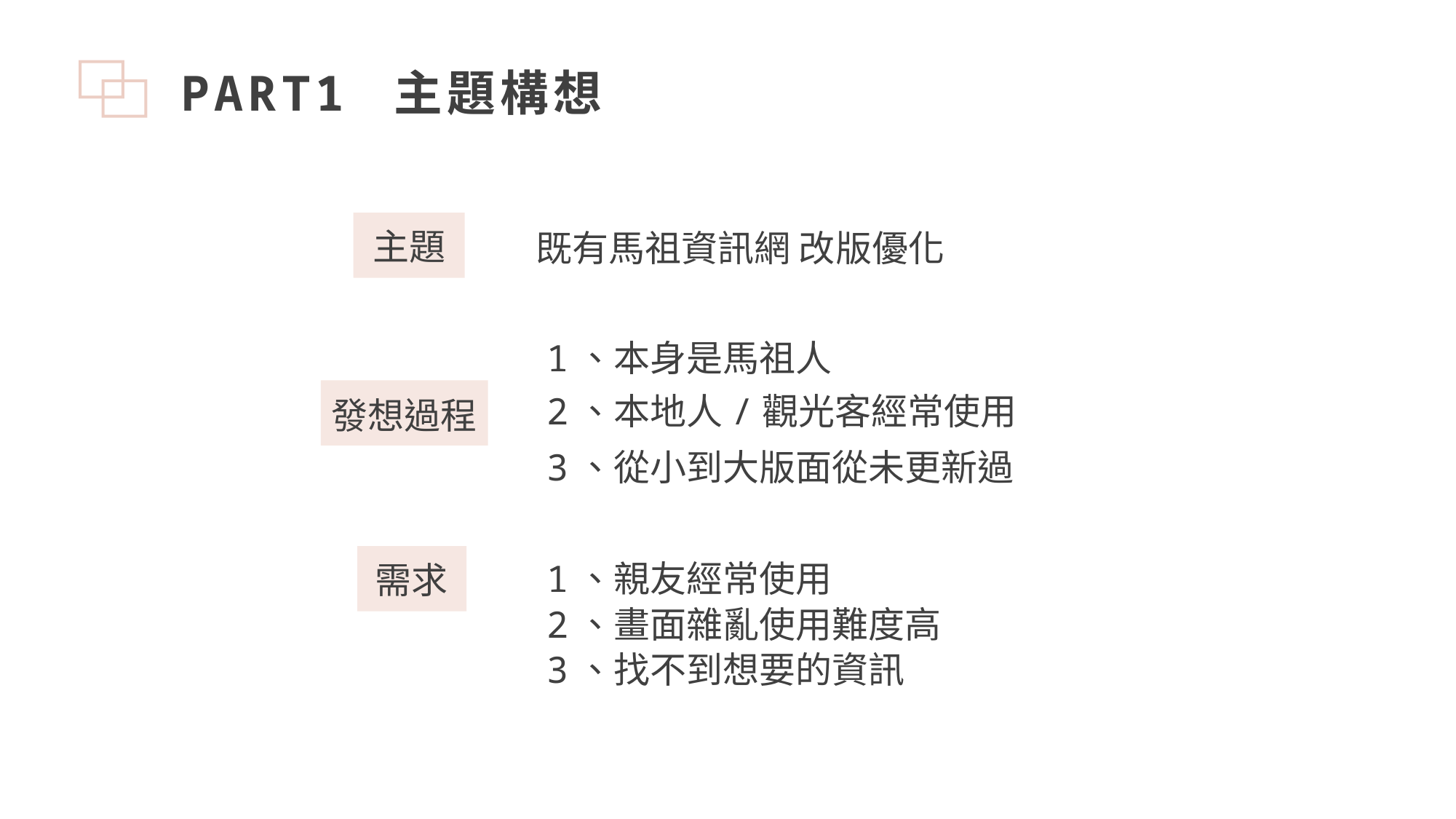

PART1 主題構想

主題
既有馬祖資訊網 改版優化
1、本身是馬祖人

發想過程
2、本地人/觀光客經常使用
3、從小到大版面從未更新過

需求
1、親友經常使用
2、畫面雜亂使用難度高
3、找不到想要的資訊